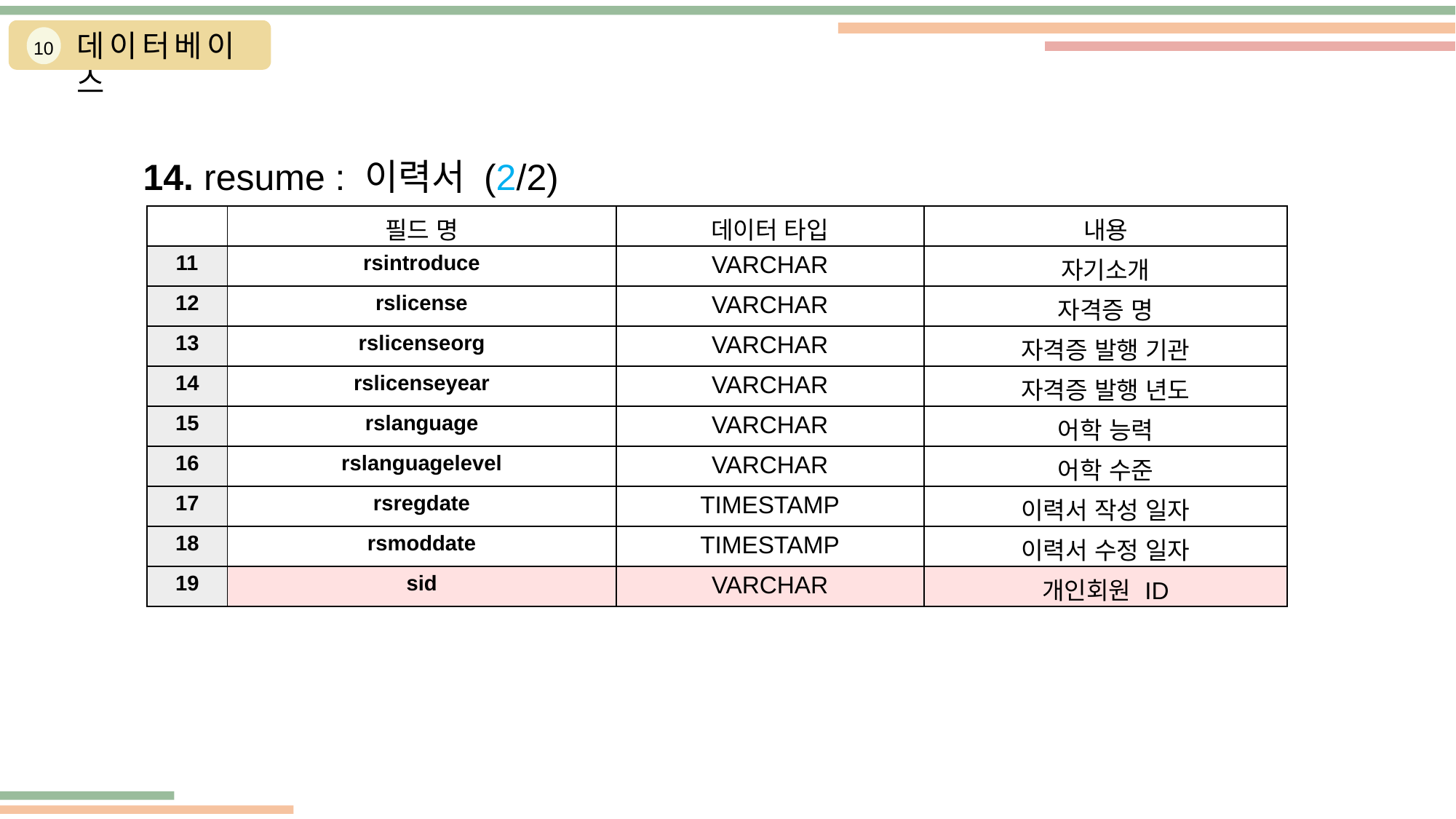

데이터베이스

10

14. resume : 이력서 (2/2)
|  | 필드 명 | 데이터 타입 | 내용 |
| --- | --- | --- | --- |
| 11 | rsintroduce | VARCHAR | 자기소개 |
| 12 | rslicense | VARCHAR | 자격증 명 |
| 13 | rslicenseorg | VARCHAR | 자격증 발행 기관 |
| 14 | rslicenseyear | VARCHAR | 자격증 발행 년도 |
| 15 | rslanguage | VARCHAR | 어학 능력 |
| 16 | rslanguagelevel | VARCHAR | 어학 수준 |
| 17 | rsregdate | TIMESTAMP | 이력서 작성 일자 |
| 18 | rsmoddate | TIMESTAMP | 이력서 수정 일자 |
| 19 | sid | VARCHAR | 개인회원 ID |